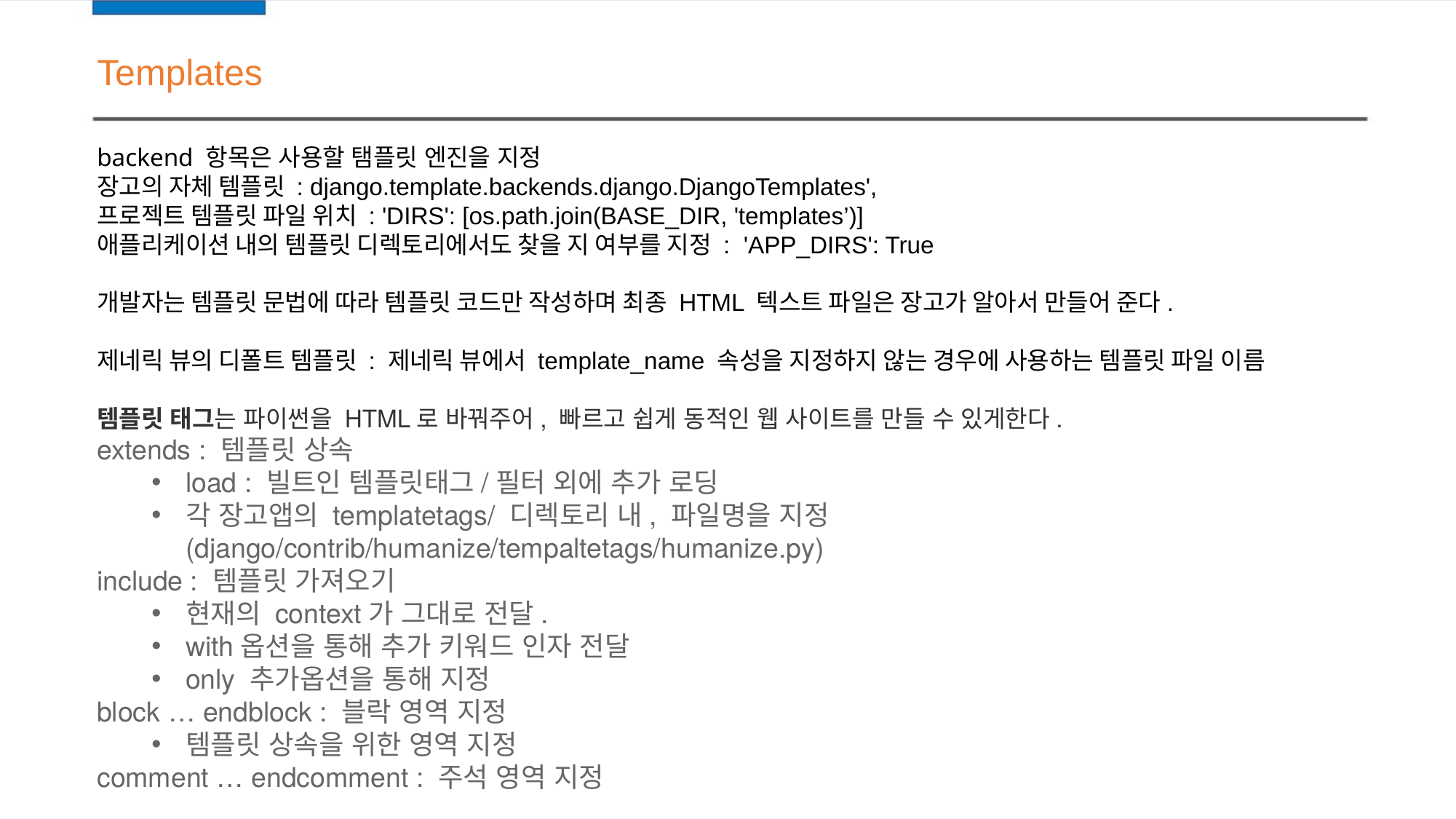

Templates
backend 항목은 사용할 탬플릿 엔진을 지정
장고의 자체 템플릿 : django.template.backends.django.DjangoTemplates',
프로젝트 템플릿 파일 위치 : 'DIRS': [os.path.join(BASE_DIR, 'templates’)]
애플리케이션 내의 템플릿 디렉토리에서도 찾을 지 여부를 지정 :  'APP_DIRS': True

개발자는 템플릿 문법에 따라 템플릿 코드만 작성하며 최종 HTML 텍스트 파일은 장고가 알아서 만들어 준다.

제네릭 뷰의 디폴트 템플릿 : 제네릭 뷰에서 template_name 속성을 지정하지 않는 경우에 사용하는 템플릿 파일 이름

템플릿 태그는 파이썬을 HTML로 바꿔주어, 빠르고 쉽게 동적인 웹 사이트를 만들 수 있게한다.
extends : 템플릿 상속
load : 빌트인 템플릿태그/필터 외에 추가 로딩
각 장고앱의 templatetags/ 디렉토리 내, 파일명을 지정
(django/contrib/humanize/tempaltetags/humanize.py)
include : 템플릿 가져오기
현재의 context가 그대로 전달.
with옵션을 통해 추가 키워드 인자 전달
only 추가옵션을 통해 지정
block … endblock : 블락 영역 지정
템플릿 상속을 위한 영역 지정
comment … endcomment : 주석 영역 지정